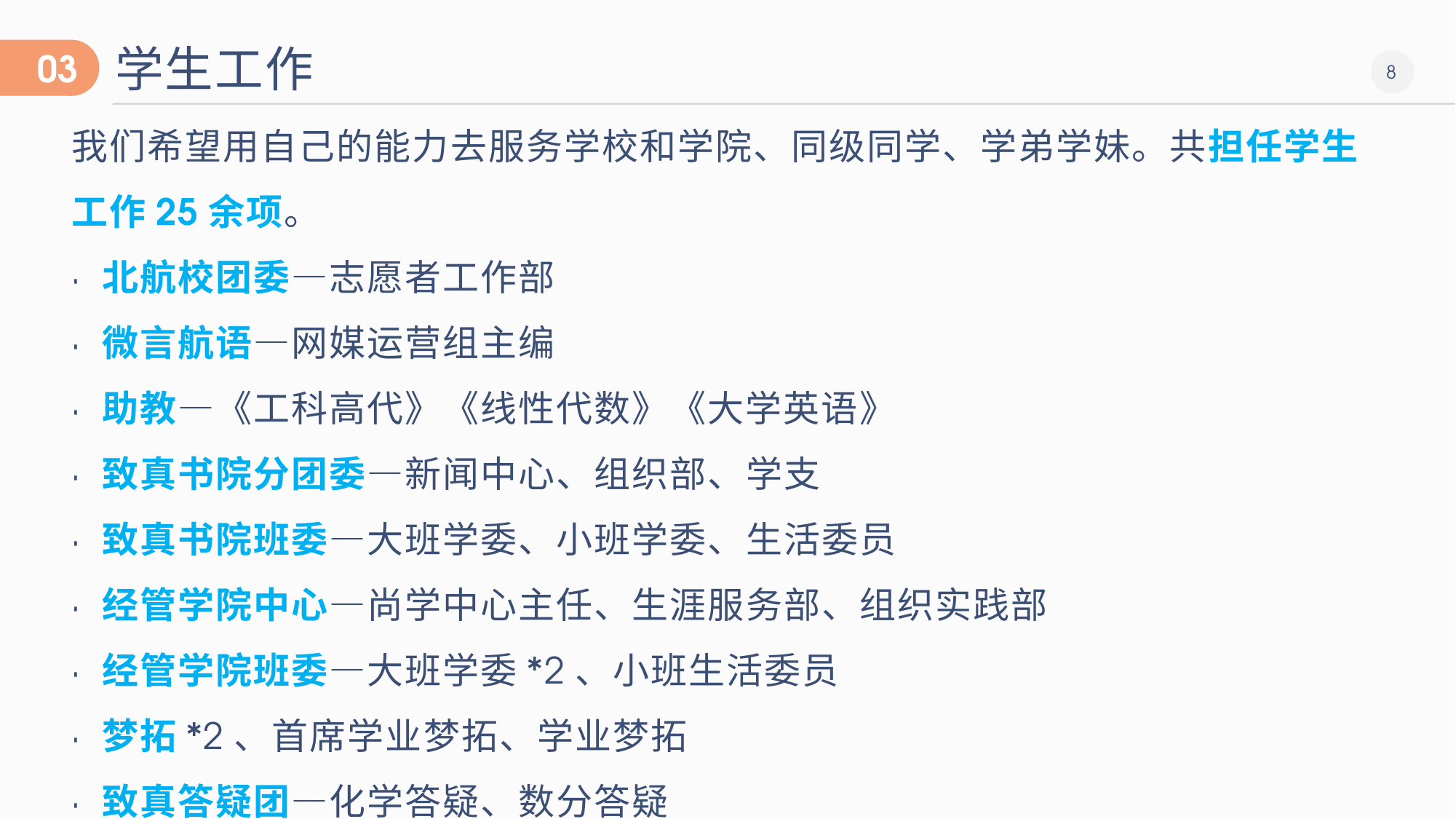

学生工作

03
我们希望用自己的能力去服务学校和学院、同级同学、学弟学妹。共担任学生工作25余项。
· 北航校团委—志愿者工作部
· 微言航语—网媒运营组主编
· 助教—《工科高代》《线性代数》《大学英语》
· 致真书院分团委—新闻中心、组织部、学支
· 致真书院班委—大班学委、小班学委、生活委员
· 经管学院中心—尚学中心主任、生涯服务部、组织实践部
· 经管学院班委—大班学委*2、小班生活委员
· 梦拓*2、首席学业梦拓、学业梦拓
· 致真答疑团—化学答疑、数分答疑